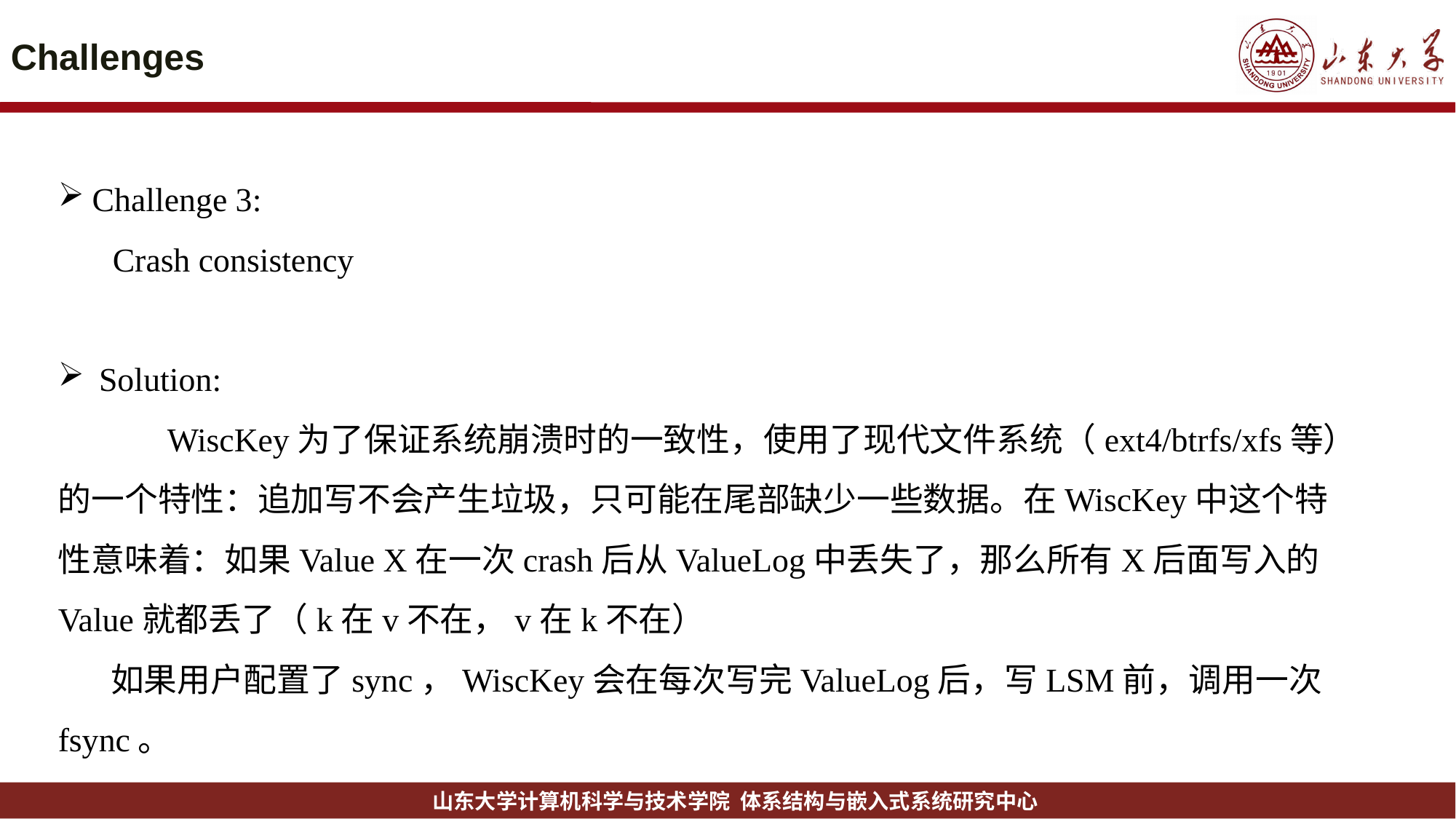

# Challenges
Challenge 3:
Crash consistency

Solution:
	WiscKey为了保证系统崩溃时的一致性，使用了现代文件系统（ext4/btrfs/xfs等）的一个特性：追加写不会产生垃圾，只可能在尾部缺少一些数据。在WiscKey中这个特性意味着：如果Value X在一次crash后从ValueLog中丢失了，那么所有X后面写入的Value就都丢了（k在v不在，v在k不在）
      如果用户配置了sync，WiscKey会在每次写完ValueLog后，写LSM前，调用一次fsync。